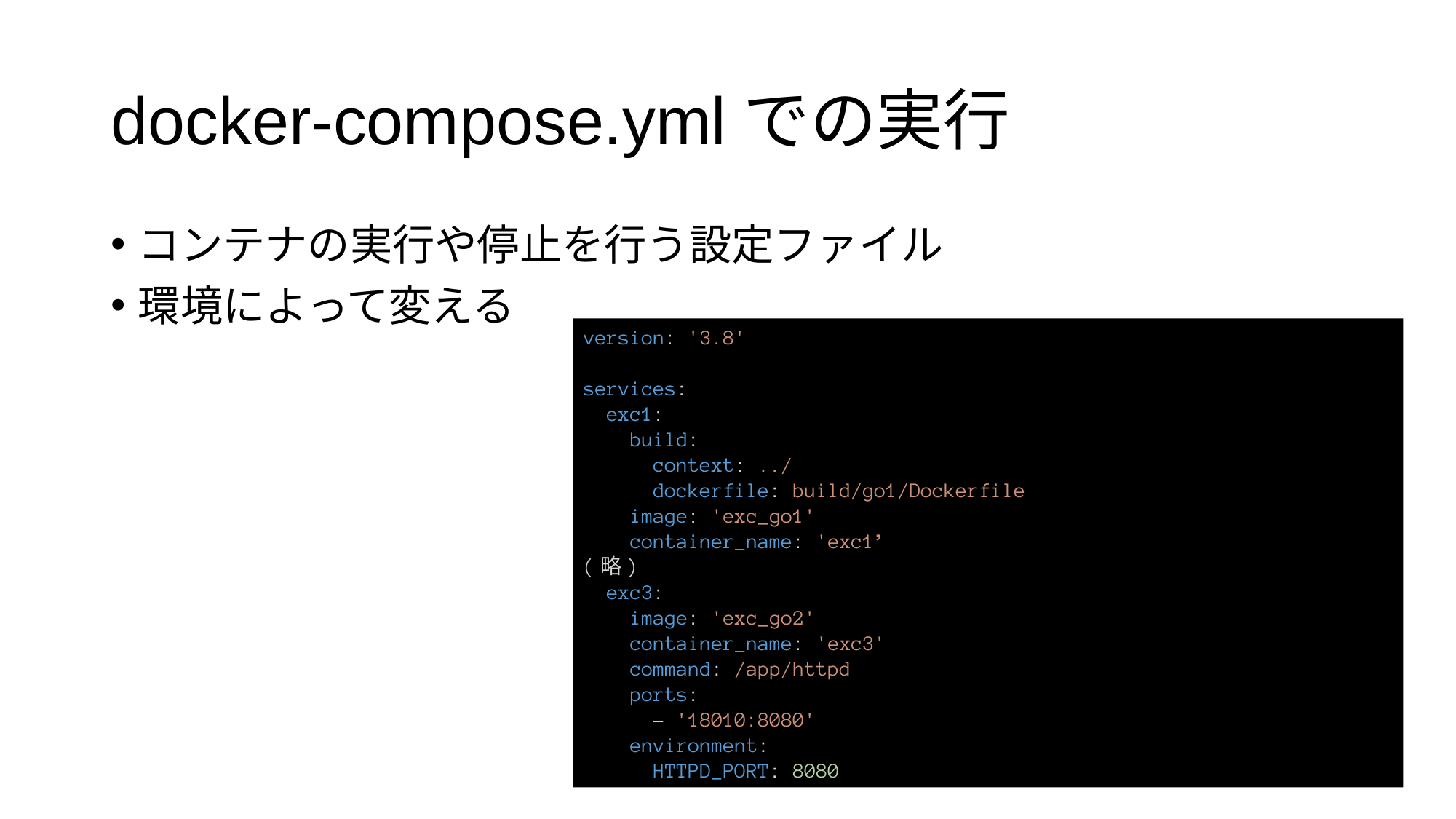

# docker-compose.ymlでの実行
コンテナの実行や停止を行う設定ファイル
環境によって変える
version: '3.8'
services:
  exc1:
    build:
      context: ../
      dockerfile: build/go1/Dockerfile
    image: 'exc_go1'
    container_name: 'exc1’
(略)
  exc3:
    image: 'exc_go2'
    container_name: 'exc3'
    command: /app/httpd
    ports:
      - '18010:8080'
    environment:
      HTTPD_PORT: 8080